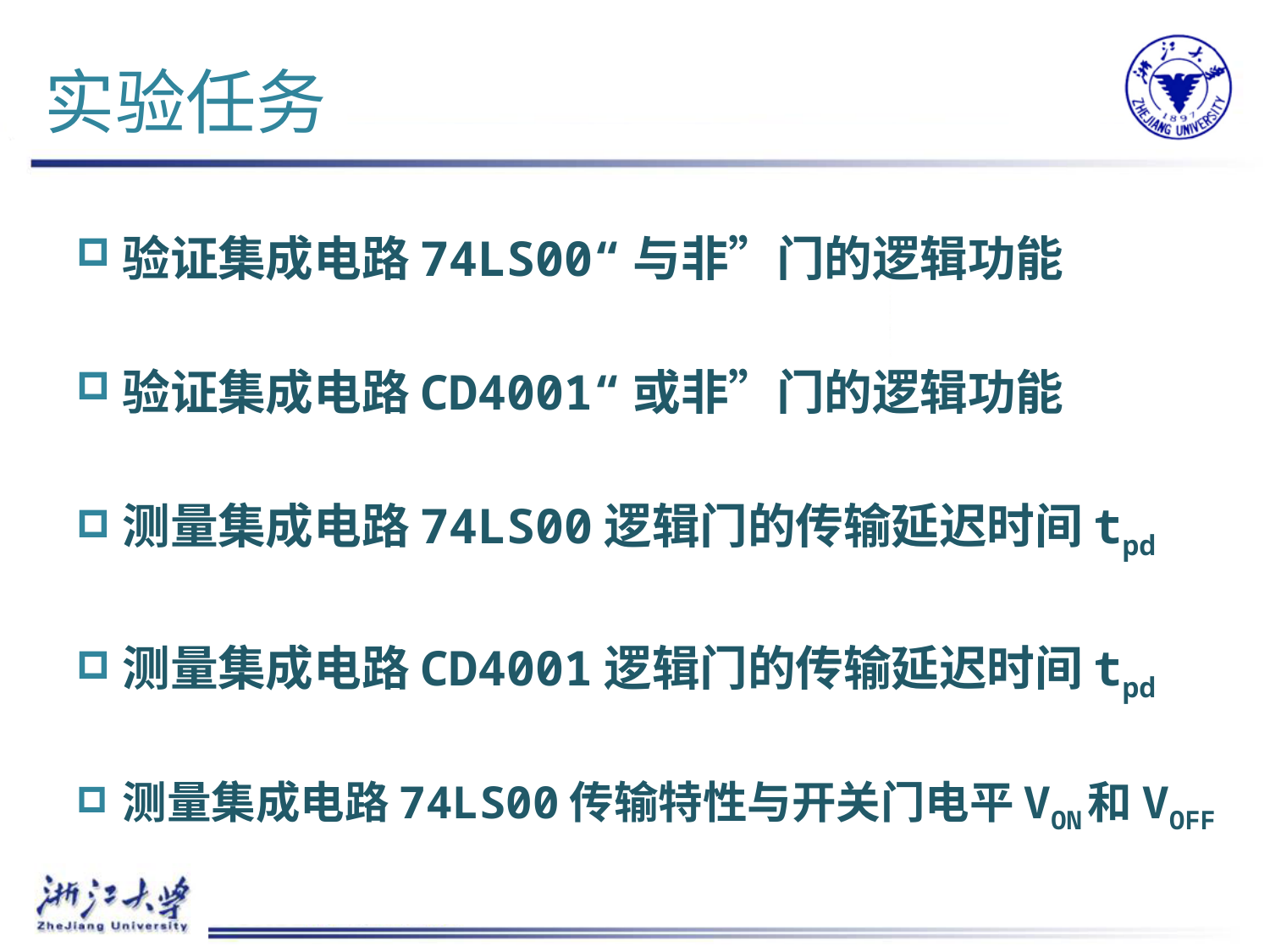

# 实验任务
验证集成电路74LS00“与非”门的逻辑功能

验证集成电路CD4001“或非”门的逻辑功能

测量集成电路74LS00逻辑门的传输延迟时间tpd

测量集成电路CD4001逻辑门的传输延迟时间tpd

测量集成电路74LS00传输特性与开关门电平VON和VOFF